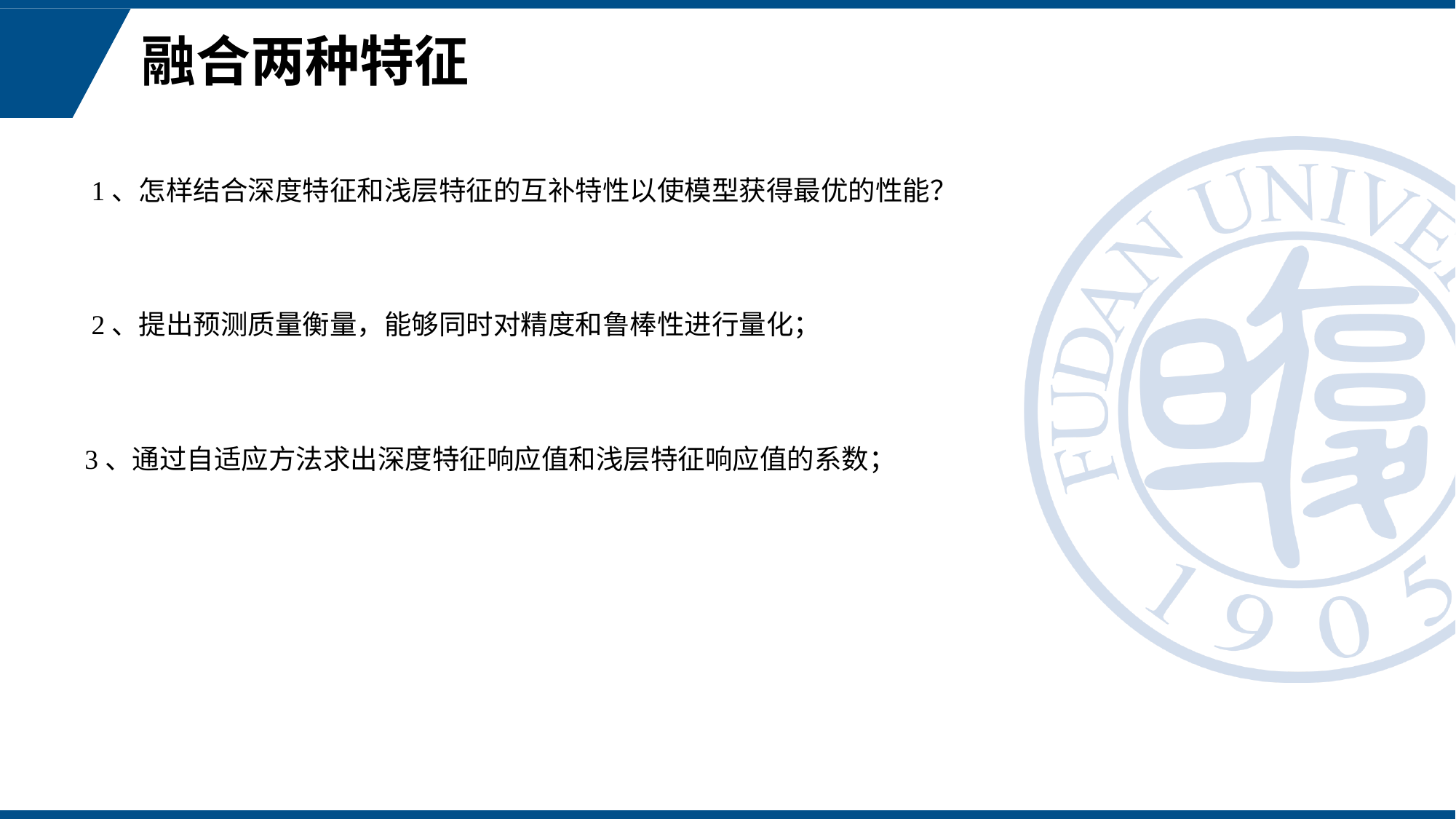

# 融合两种特征
1、怎样结合深度特征和浅层特征的互补特性以使模型获得最优的性能？
2、提出预测质量衡量，能够同时对精度和鲁棒性进行量化；
3、通过自适应方法求出深度特征响应值和浅层特征响应值的系数；